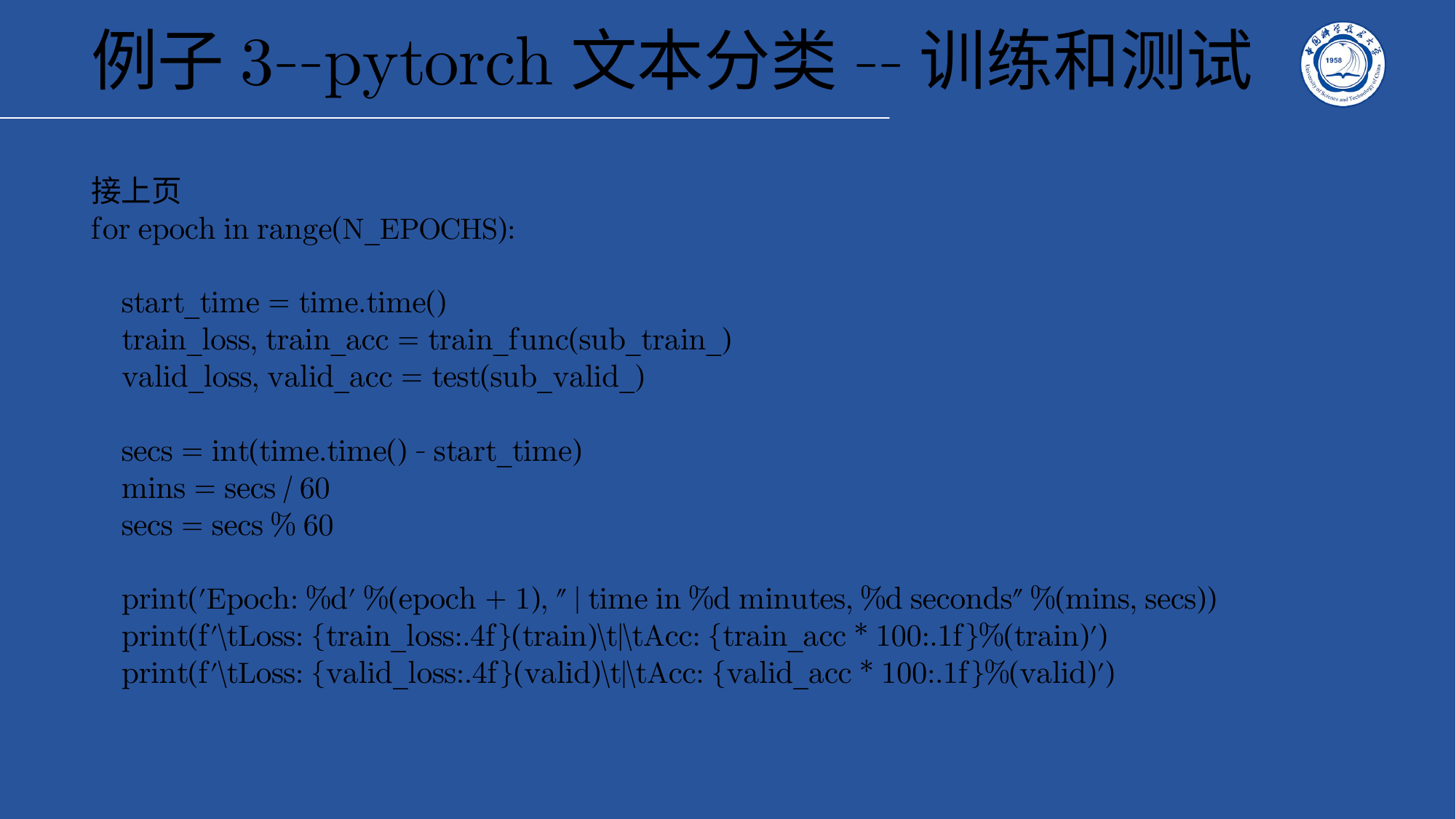

# 例子3--pytorch文本分类--训练和测试
53

接上页
for epoch in range(N_EPOCHS):

    start_time = time.time()
    train_loss, train_acc = train_func(sub_train_)
    valid_loss, valid_acc = test(sub_valid_)

    secs = int(time.time() - start_time)
    mins = secs / 60
    secs = secs % 60

    print('Epoch: %d' %(epoch + 1), " | time in %d minutes, %d seconds" %(mins, secs))
    print(f'\tLoss: {train_loss:.4f}(train)\t|\tAcc: {train_acc * 100:.1f}%(train)')
    print(f'\tLoss: {valid_loss:.4f}(valid)\t|\tAcc: {valid_acc * 100:.1f}%(valid)')